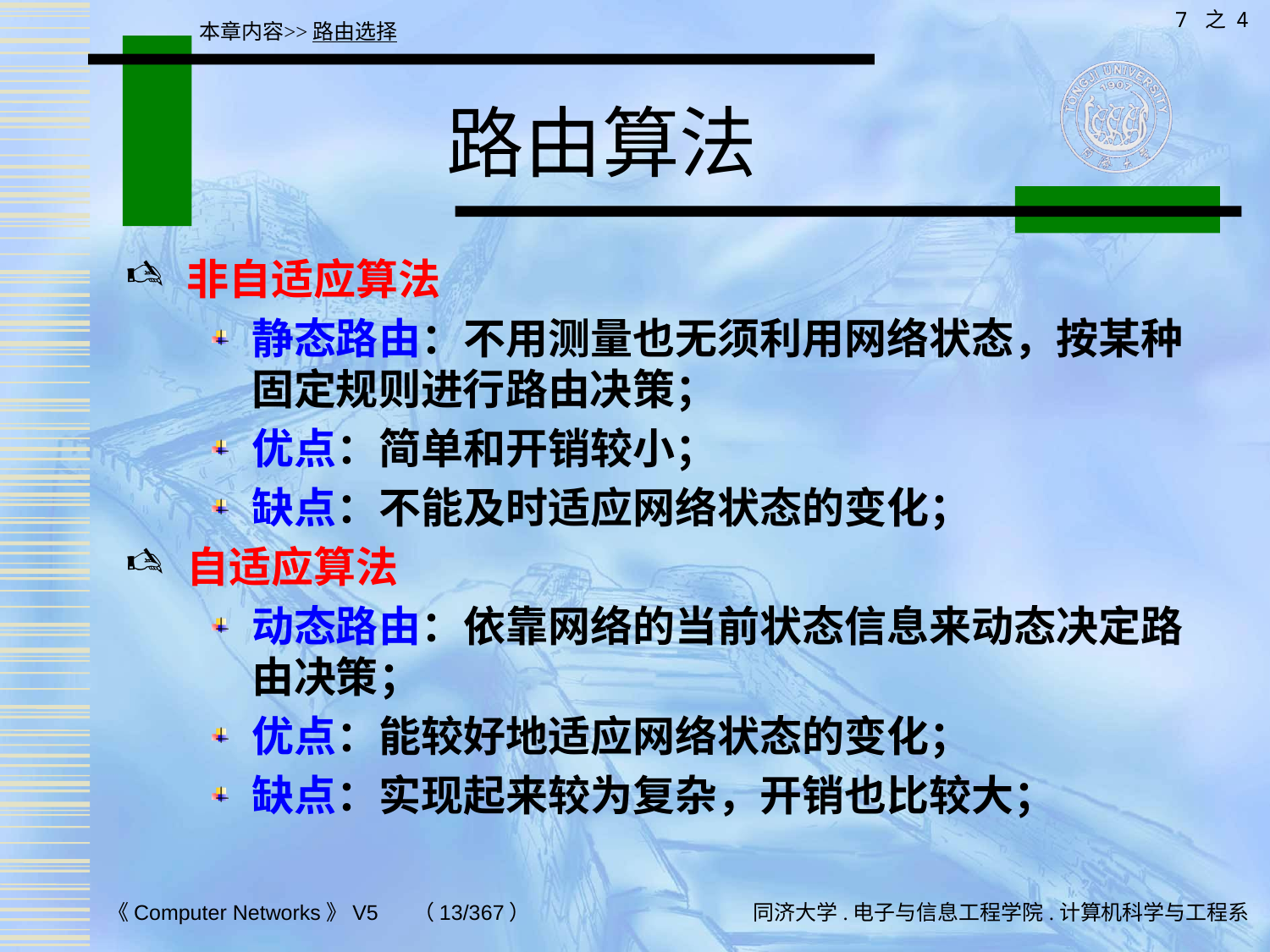

7 之 4
本章内容>>路由选择
# 路由算法
非自适应算法
静态路由：不用测量也无须利用网络状态，按某种固定规则进行路由决策；
优点：简单和开销较小；
缺点：不能及时适应网络状态的变化；
自适应算法
动态路由：依靠网络的当前状态信息来动态决定路由决策；
优点：能较好地适应网络状态的变化；
缺点：实现起来较为复杂，开销也比较大；